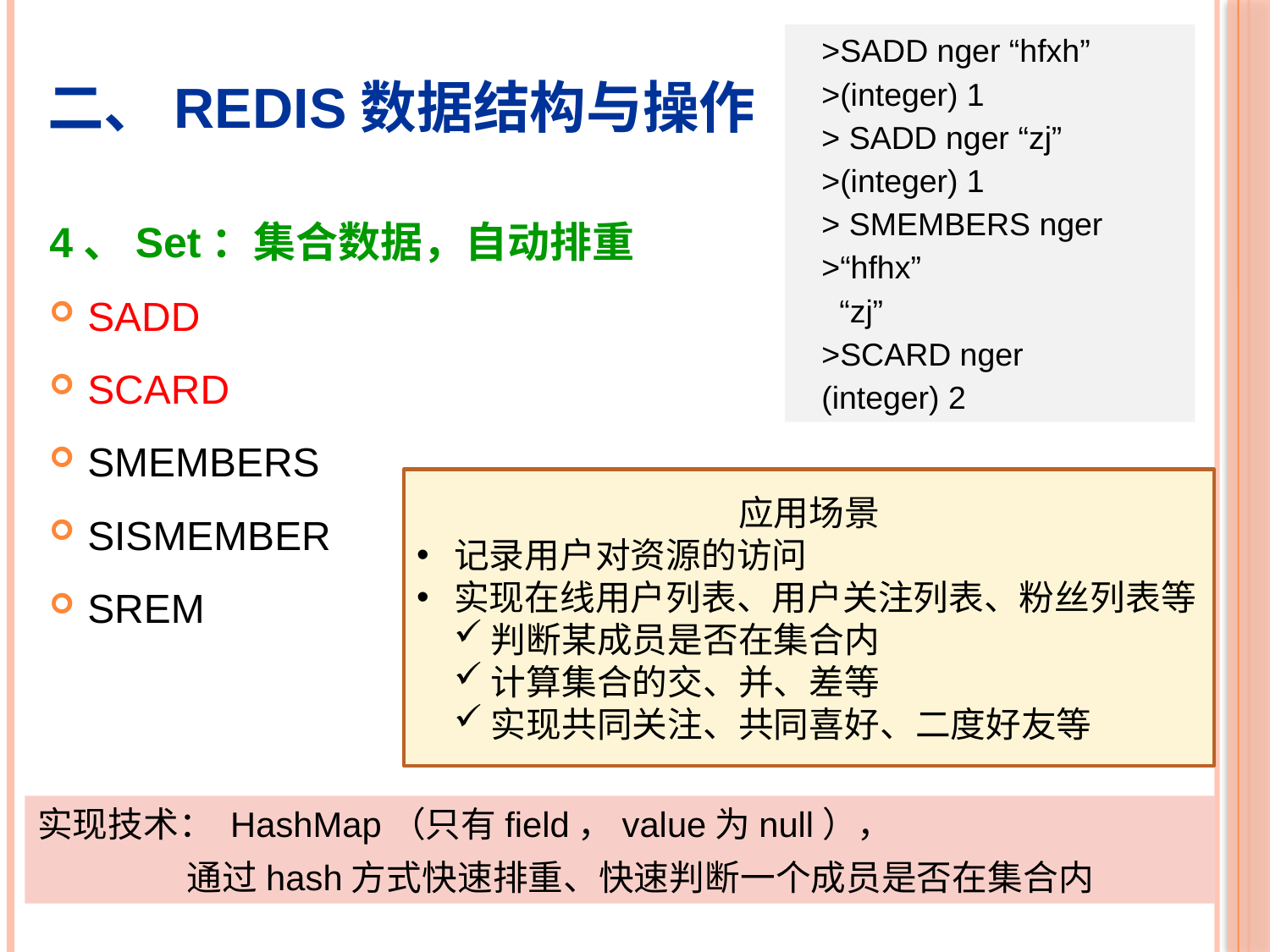

>SADD nger “hfxh”
>(integer) 1
> SADD nger “zj”
>(integer) 1
> SMEMBERS nger
>“hfhx”
  “zj”
>SCARD nger
(integer) 2
# 二、Redis数据结构与操作
4、Set：集合数据，自动排重
SADD
SCARD
SMEMBERS
SISMEMBER
SREM
应用场景
记录用户对资源的访问
实现在线用户列表、用户关注列表、粉丝列表等
判断某成员是否在集合内
计算集合的交、并、差等
实现共同关注、共同喜好、二度好友等
实现技术： HashMap（只有field，value为null），
                  通过hash方式快速排重、快速判断一个成员是否在集合内